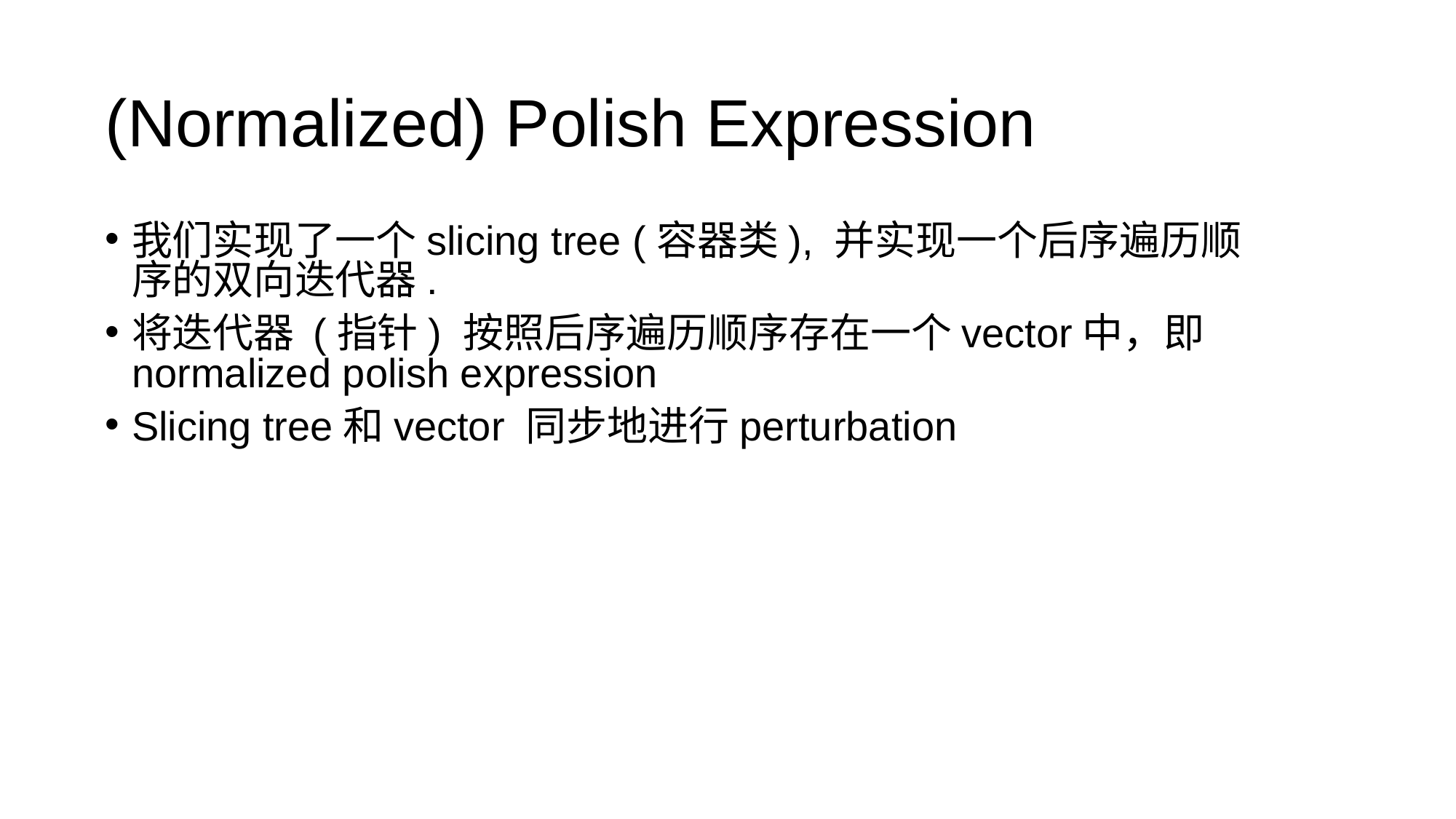

# (Normalized) Polish Expression
我们实现了一个slicing tree (容器类), 并实现一个后序遍历顺序的双向迭代器.
将迭代器 (指针) 按照后序遍历顺序存在一个vector中，即normalized polish expression
Slicing tree和vector 同步地进行perturbation